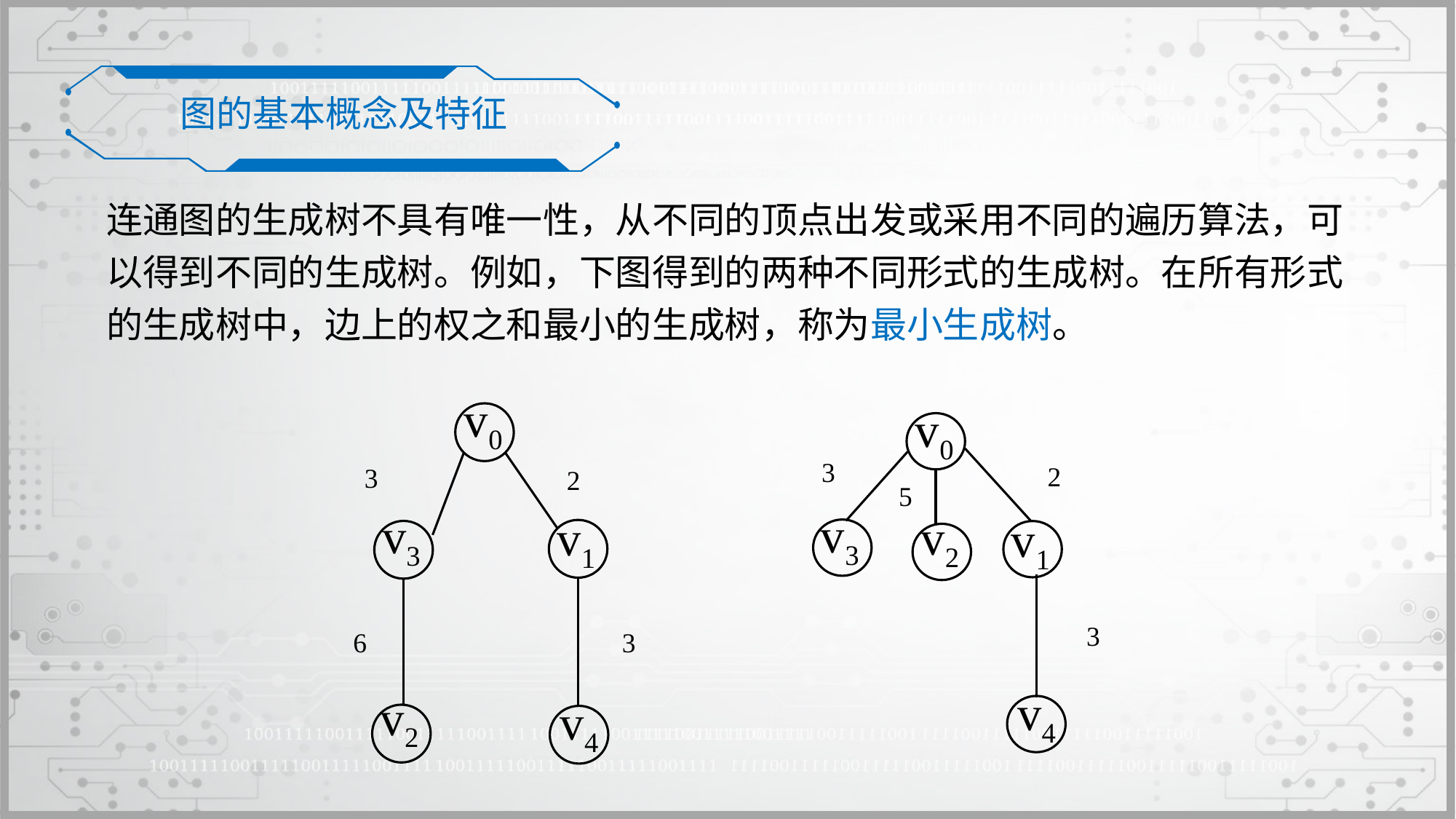

图的基本概念及特征
连通图的生成树不具有唯一性，从不同的顶点出发或采用不同的遍历算法，可以得到不同的生成树。例如，下图得到的两种不同形式的生成树。在所有形式的生成树中，边上的权之和最小的生成树，称为最小生成树。
v0

v3

v1

v2

v4

v0

v3

v2

v1

v4

3
2
3
2
5
3
6
3